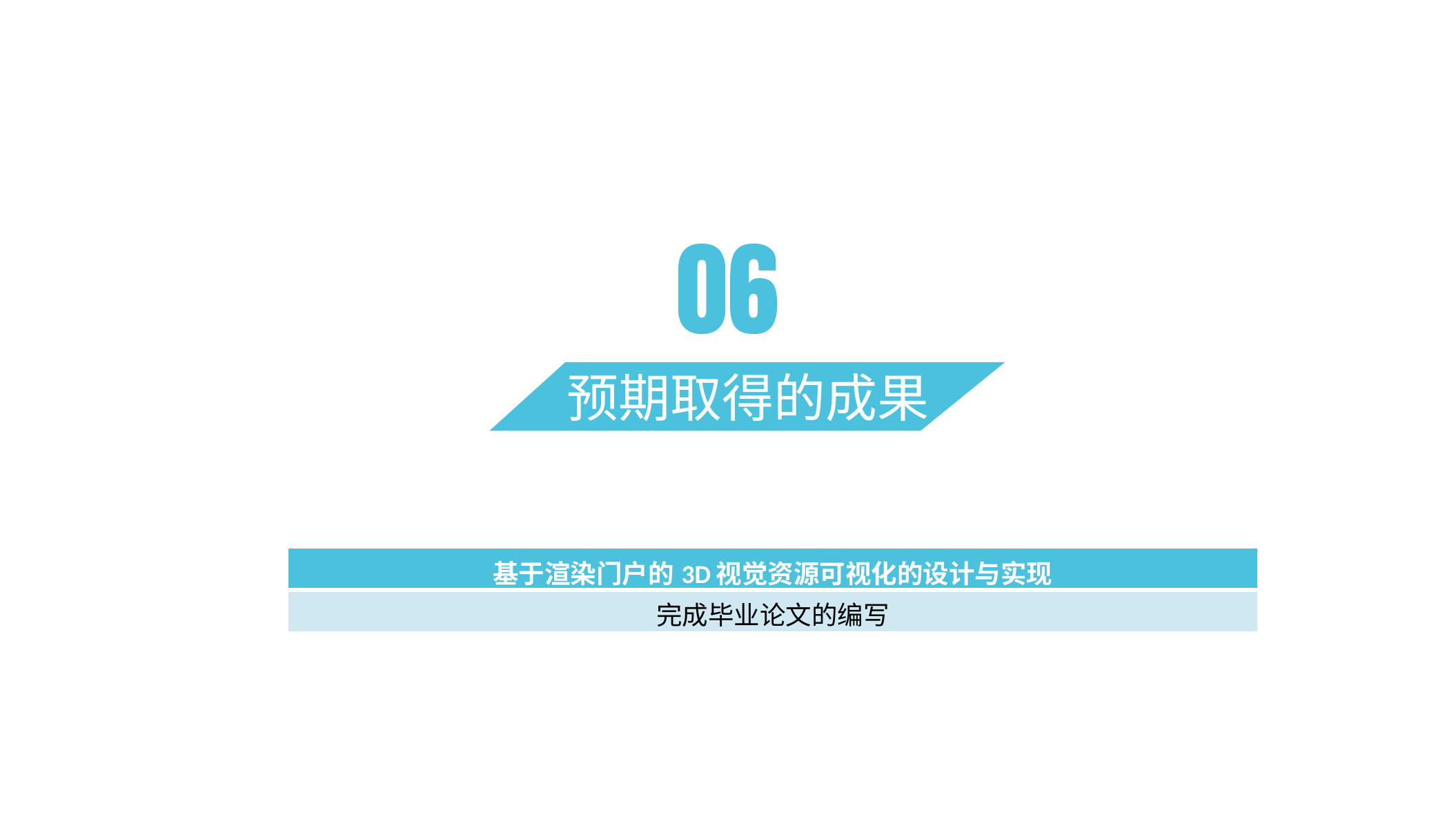

06

预期取得的成果
| 基于渲染门户的3D视觉资源可视化的设计与实现 |
| --- |
| 完成毕业论文的编写 |